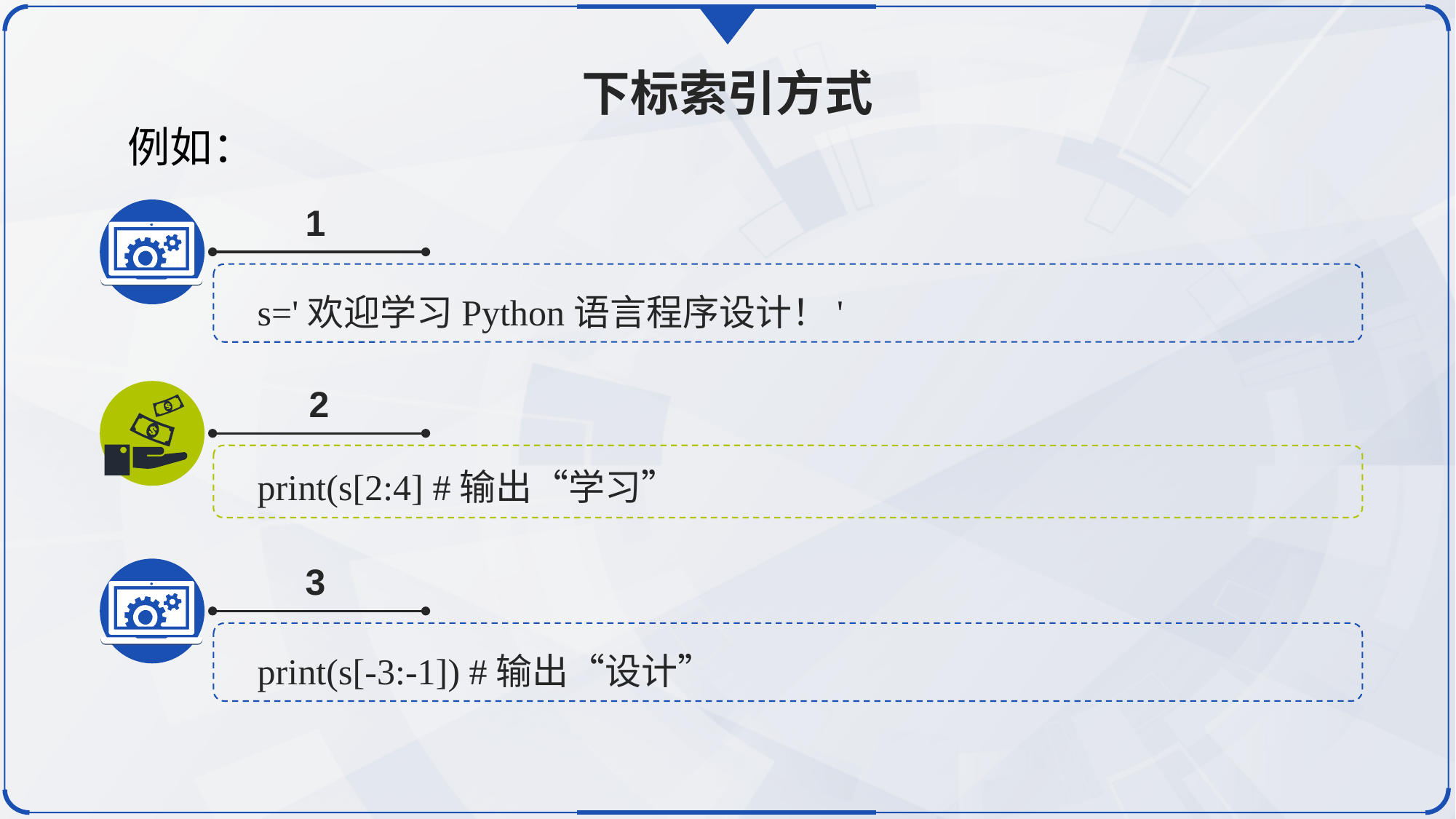

下标索引方式
例如：
1

s='欢迎学习Python语言程序设计！'

2

print(s[2:4] #输出“学习”

3

print(s[-3:-1]) #输出“设计”